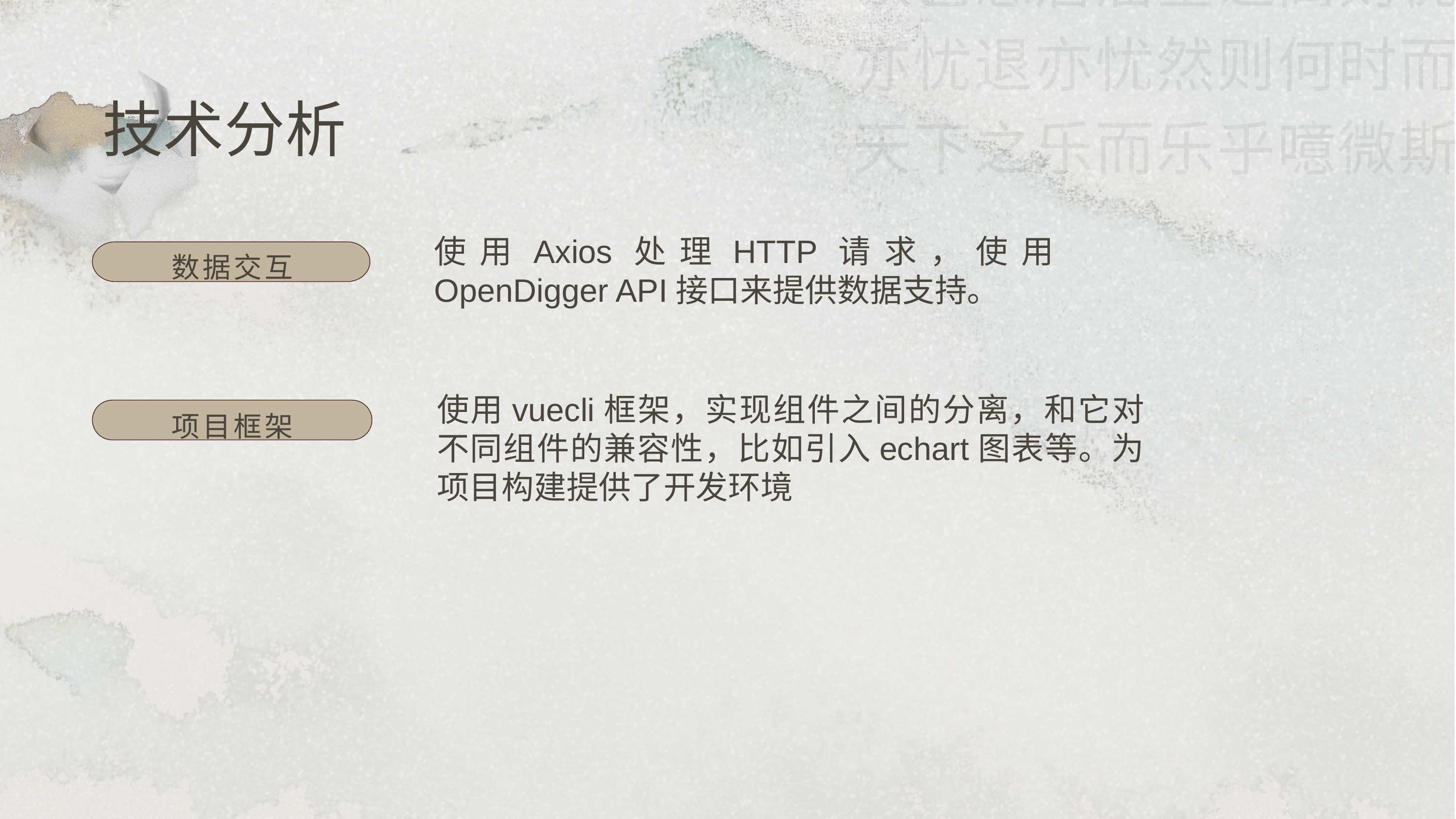

嗟夫予尝求古仁人之心或异二者之为何哉不以物喜不以己悲居庙堂之高则忧其民处江湖之远则忧其君是进亦忧退亦忧然则何时而乐耶其必曰先天下之忧而忧后天下之乐而乐乎噫微斯人吾谁与归

技术分析

使用Axios处理HTTP请求，使用OpenDigger API接口来提供数据支持。
数据交互
使用vuecli框架，实现组件之间的分离，和它对不同组件的兼容性，比如引入echart图表等。为项目构建提供了开发环境

项目框架